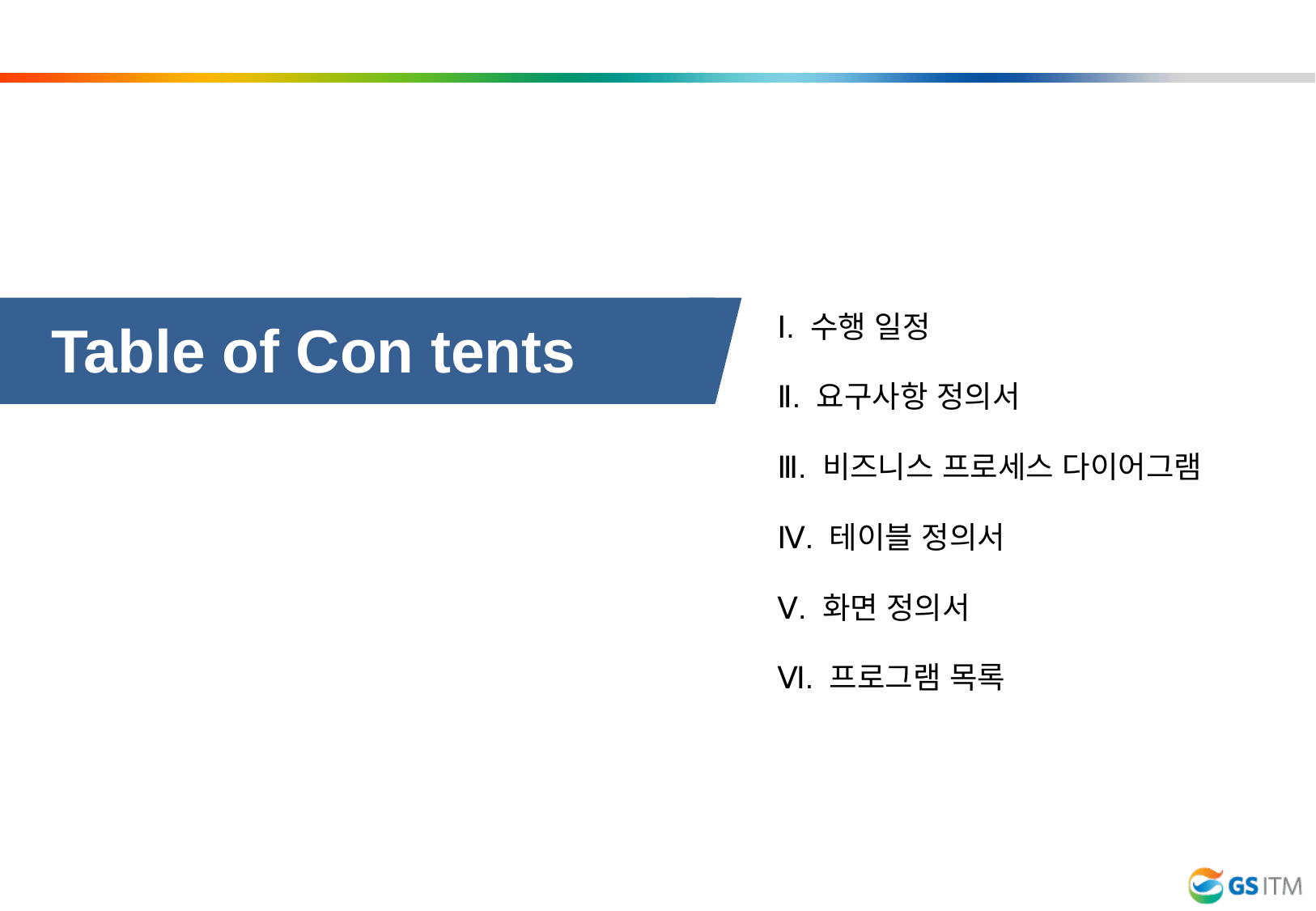

Table of Con tents
Ⅰ. 수행 일정
Ⅱ. 요구사항 정의서
Ⅲ. 비즈니스 프로세스 다이어그램
Ⅳ. 테이블 정의서
Ⅴ. 화면 정의서
Ⅵ. 프로그램 목록